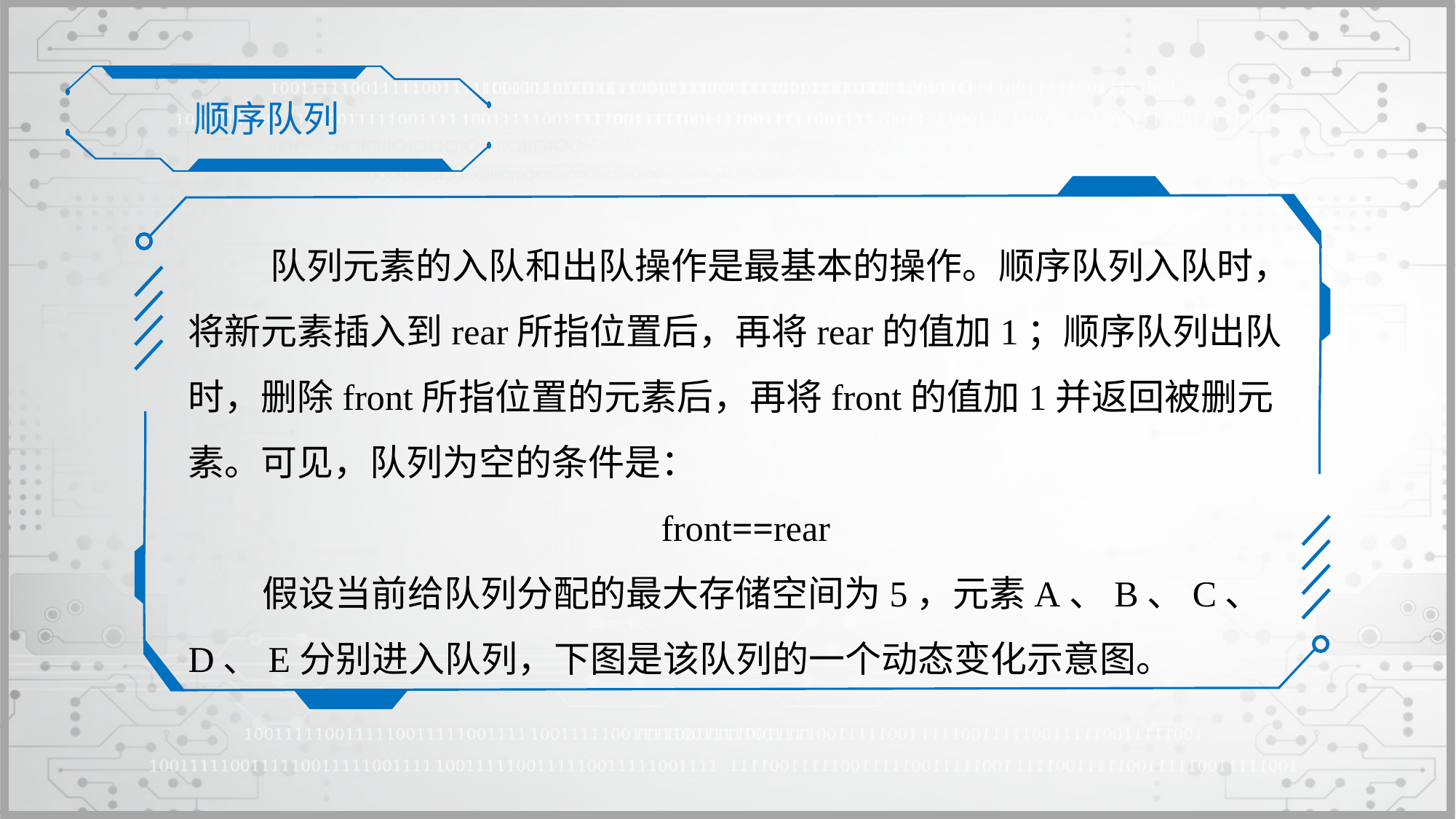

顺序队列

         队列元素的入队和出队操作是最基本的操作。顺序队列入队时，将新元素插入到rear所指位置后，再将rear的值加1；顺序队列出队时，删除front所指位置的元素后，再将front的值加1并返回被删元素。可见，队列为空的条件是：
                                                    front==rear
        假设当前给队列分配的最大存储空间为5，元素A、B、C、D、E分别进入队列，下图是该队列的一个动态变化示意图。